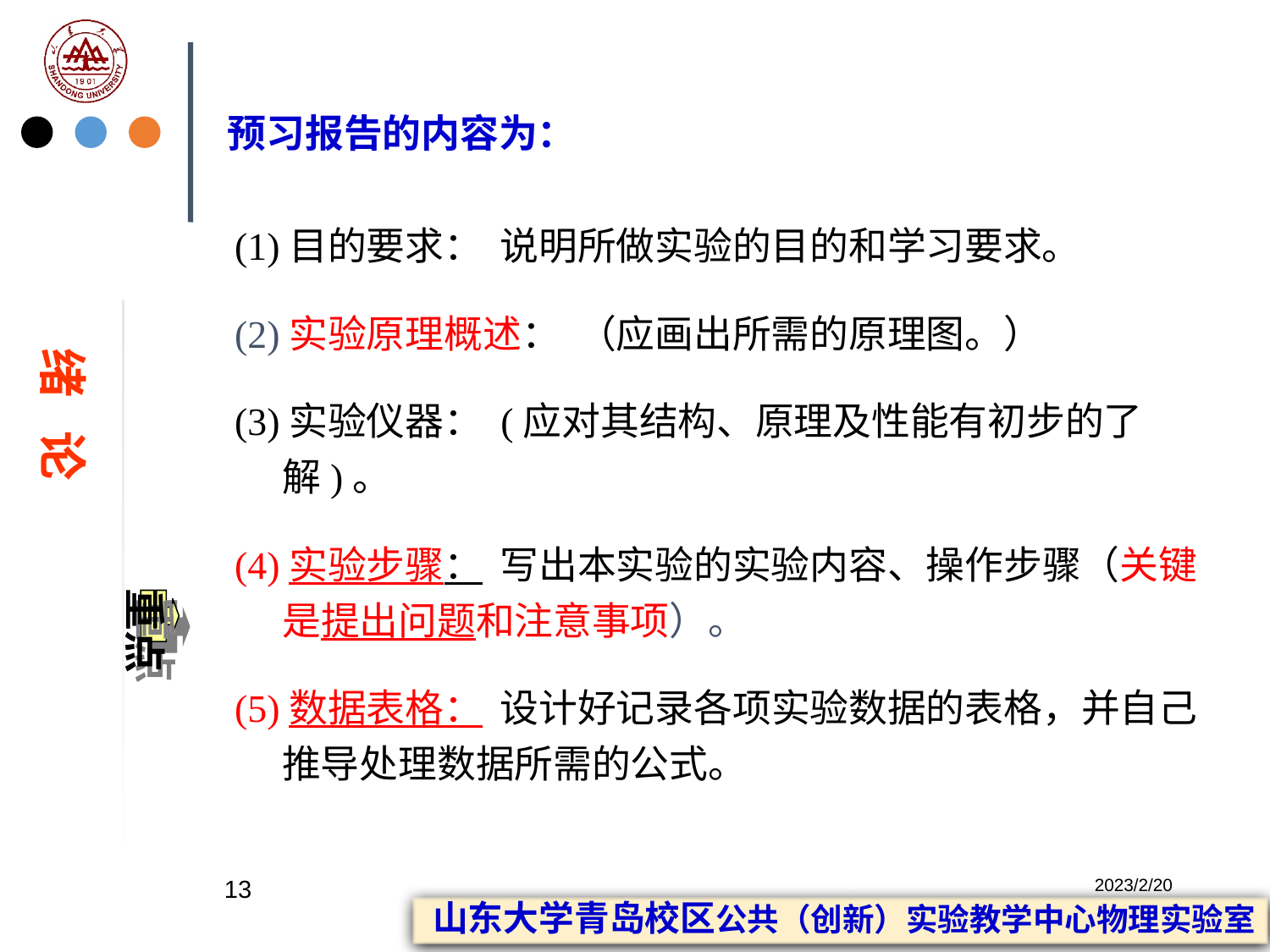

# 预习报告的内容为：
(1)目的要求：  说明所做实验的目的和学习要求。
(2)实验原理概述：  （应画出所需的原理图。）
(3)实验仪器： (应对其结构、原理及性能有初步的了解)。
(4)实验步骤：  写出本实验的实验内容、操作步骤（关键是提出问题和注意事项）。
(5)数据表格：  设计好记录各项实验数据的表格，并自己推导处理数据所需的公式。
绪   论
重点

13
2023/2/20